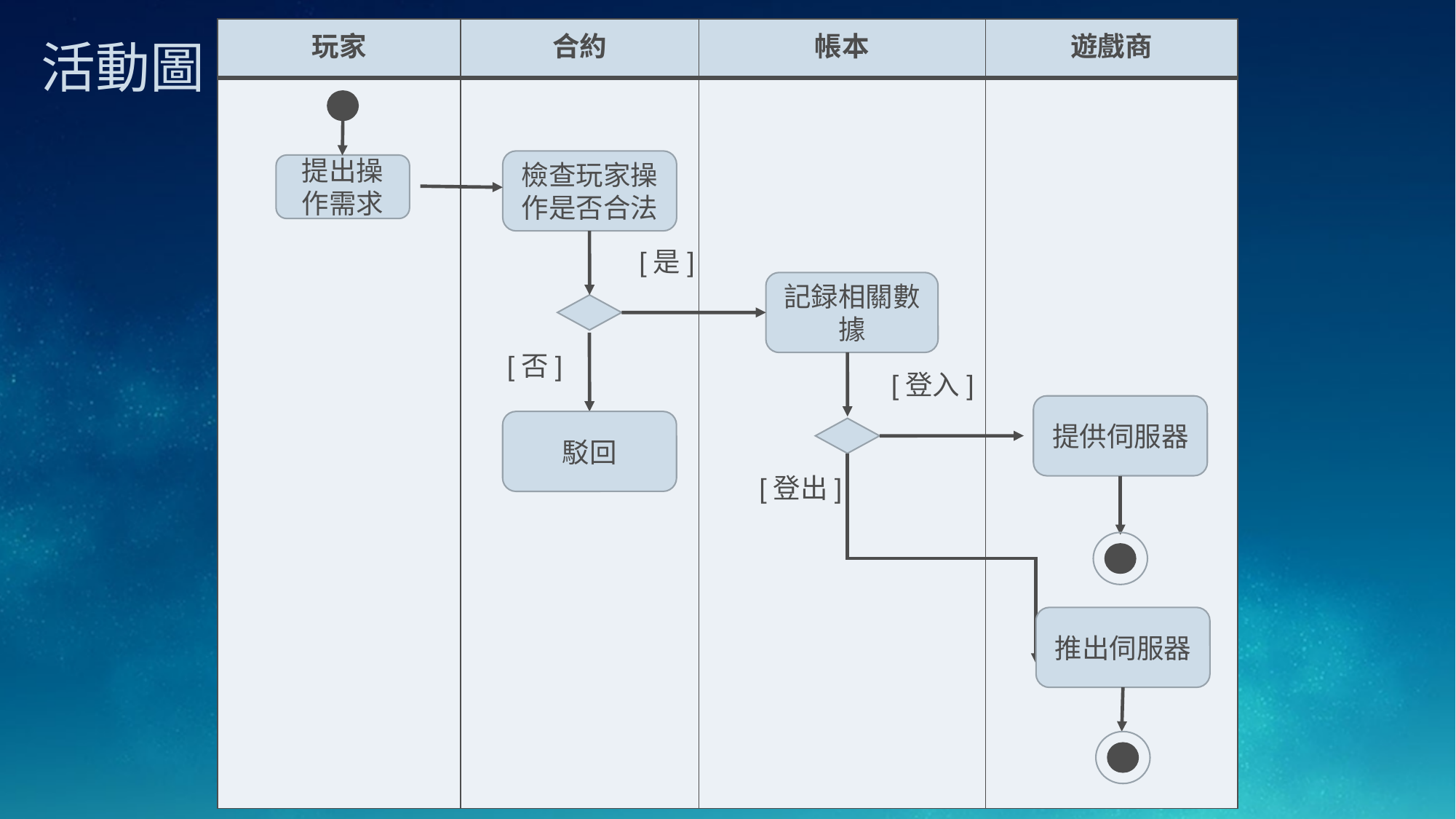

| 玩家 | 合約 | 帳本 | 遊戲商 |
| --- | --- | --- | --- |
|  |  |  |  |
活動圖

檢查玩家操作是否合法
提出操作需求
[是]
記録相關數據

[否]
[登入]
提供伺服器
駁回

[登出]

推出伺服器